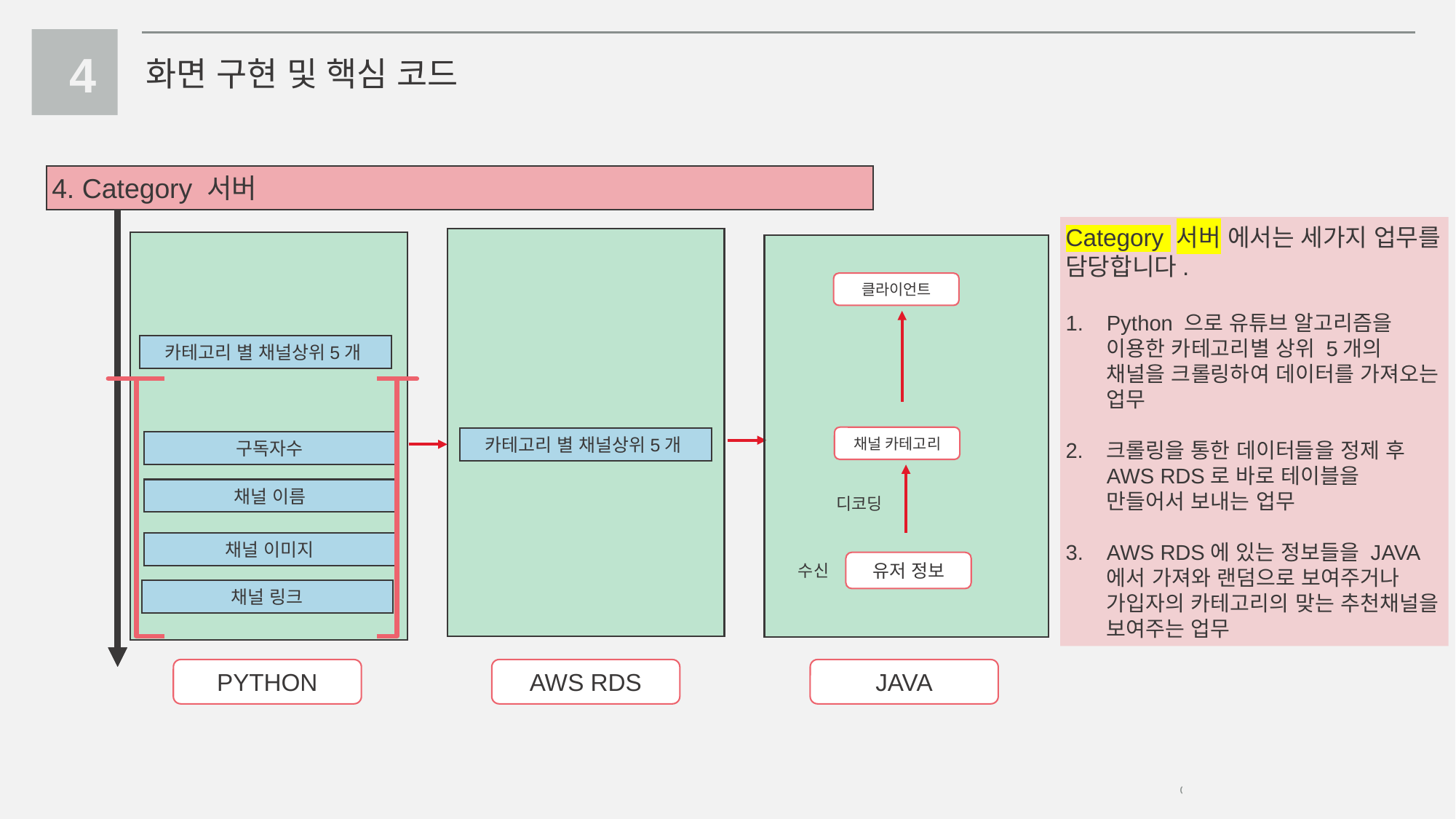

4
화면 구현 및 핵심 코드
4. Category 서버
4. Category 서버
Category 서버 에서는 세가지 업무를 담당합니다.

Python 으로 유튜브 알고리즘을 이용한 카테고리별 상위 5개의 채널을 크롤링하여 데이터를 가져오는 업무

크롤링을 통한 데이터들을 정제 후 AWS RDS로 바로 테이블을 만들어서 보내는 업무

AWS RDS에 있는 정보들을 JAVA에서 가져와 랜덤으로 보여주거나 가입자의 카테고리의 맞는 추천채널을 보여주는 업무

클라이언트
카테고리 별 채널상위5개

채널 카테고리
카테고리 별 채널상위5개
구독자수
채널 이름
디코딩
채널 이미지
유저 정보
수신
채널 링크
PYTHON
AWS RDS
JAVA